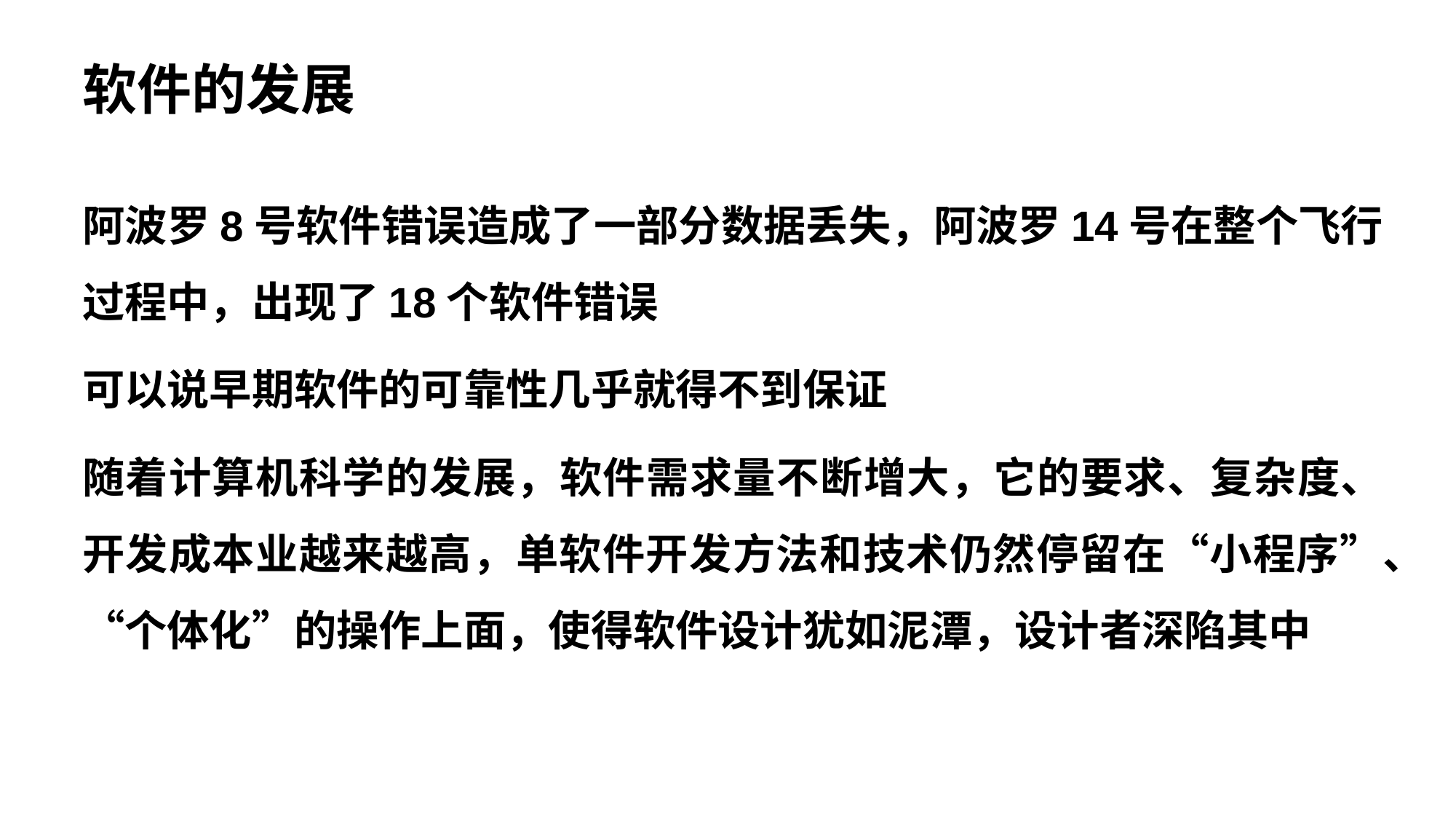

软件的发展
阿波罗8号软件错误造成了一部分数据丢失，阿波罗14号在整个飞行过程中，出现了18个软件错误
可以说早期软件的可靠性几乎就得不到保证
随着计算机科学的发展，软件需求量不断增大，它的要求、复杂度、开发成本业越来越高，单软件开发方法和技术仍然停留在“小程序”、“个体化”的操作上面，使得软件设计犹如泥潭，设计者深陷其中